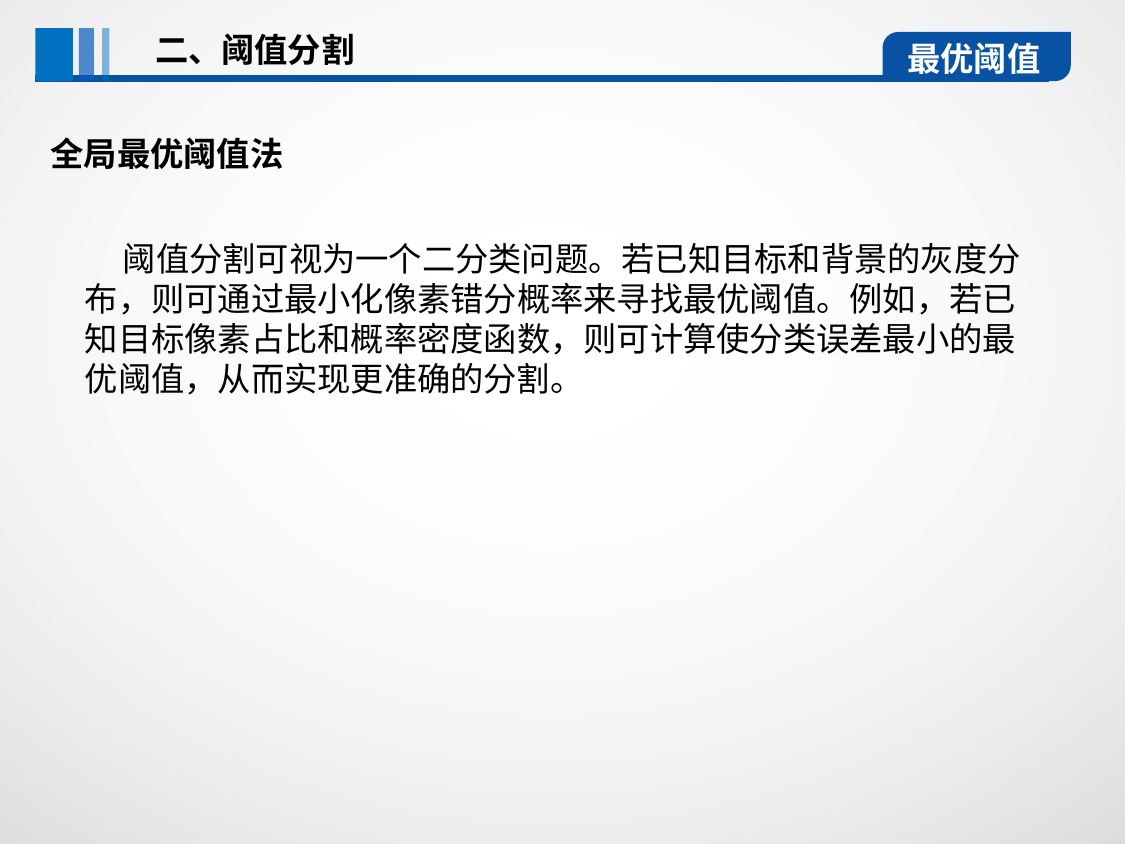

二、阈值分割
最优阈值
全局最优阈值法
    阈值分割可视为一个二分类问题。若已知目标和背景的灰度分布，则可通过最小化像素错分概率来寻找最优阈值。例如，若已知目标像素占比和概率密度函数，则可计算使分类误差最小的最优阈值，从而实现更准确的分割。